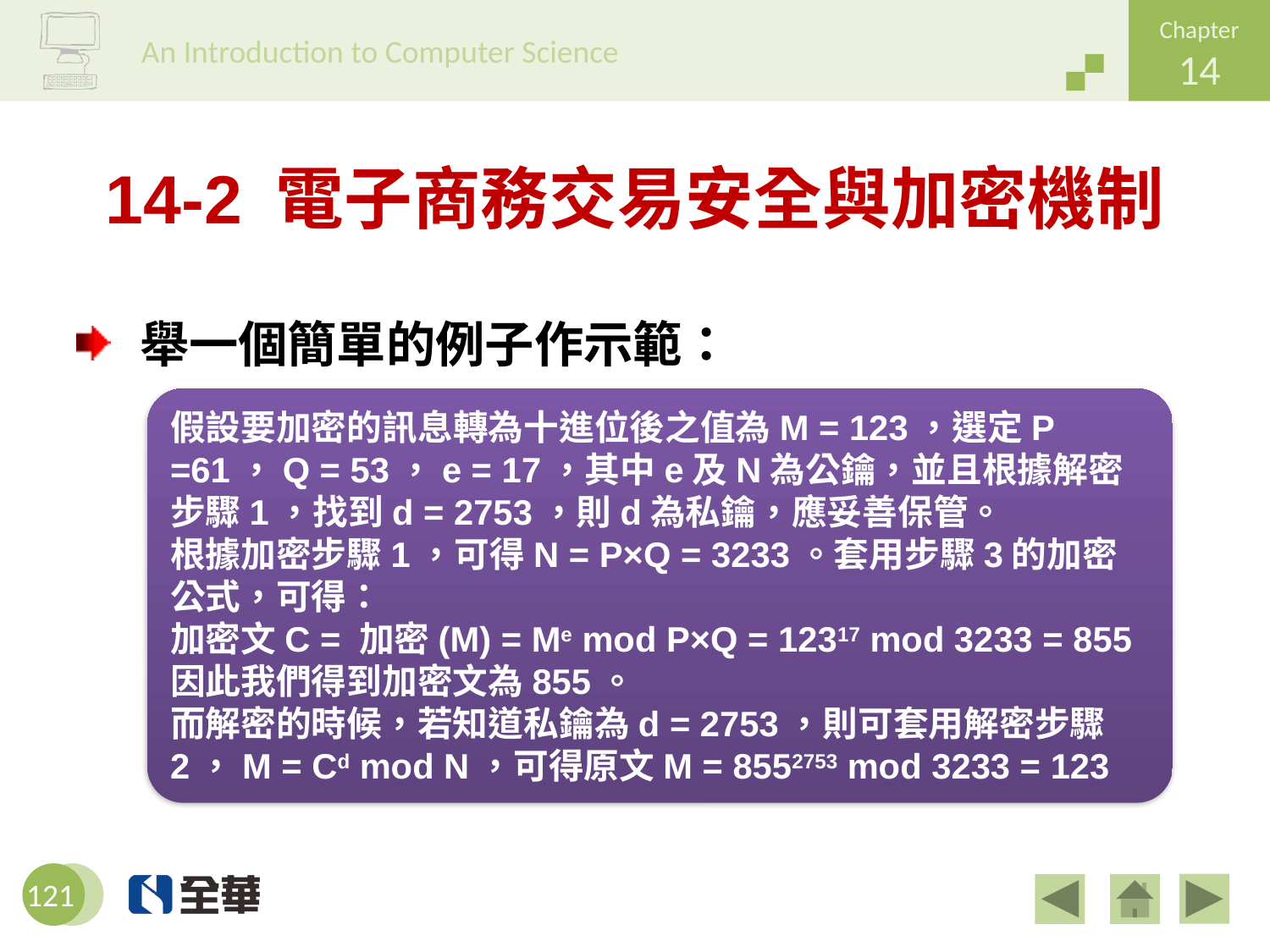

# 14-2 電子商務交易安全與加密機制
舉一個簡單的例子作示範：
假設要加密的訊息轉為十進位後之值為M = 123，選定P =61，Q = 53，e = 17，其中e及N為公鑰，並且根據解密步驟1，找到d = 2753，則d為私鑰，應妥善保管。
根據加密步驟1，可得N = P×Q = 3233。套用步驟3的加密公式，可得：
加密文C = 加密(M) = Me mod P×Q = 12317 mod 3233 = 855
因此我們得到加密文為855。
而解密的時候，若知道私鑰為d = 2753，則可套用解密步驟2，M = Cd mod N，可得原文M = 8552753 mod 3233 = 123